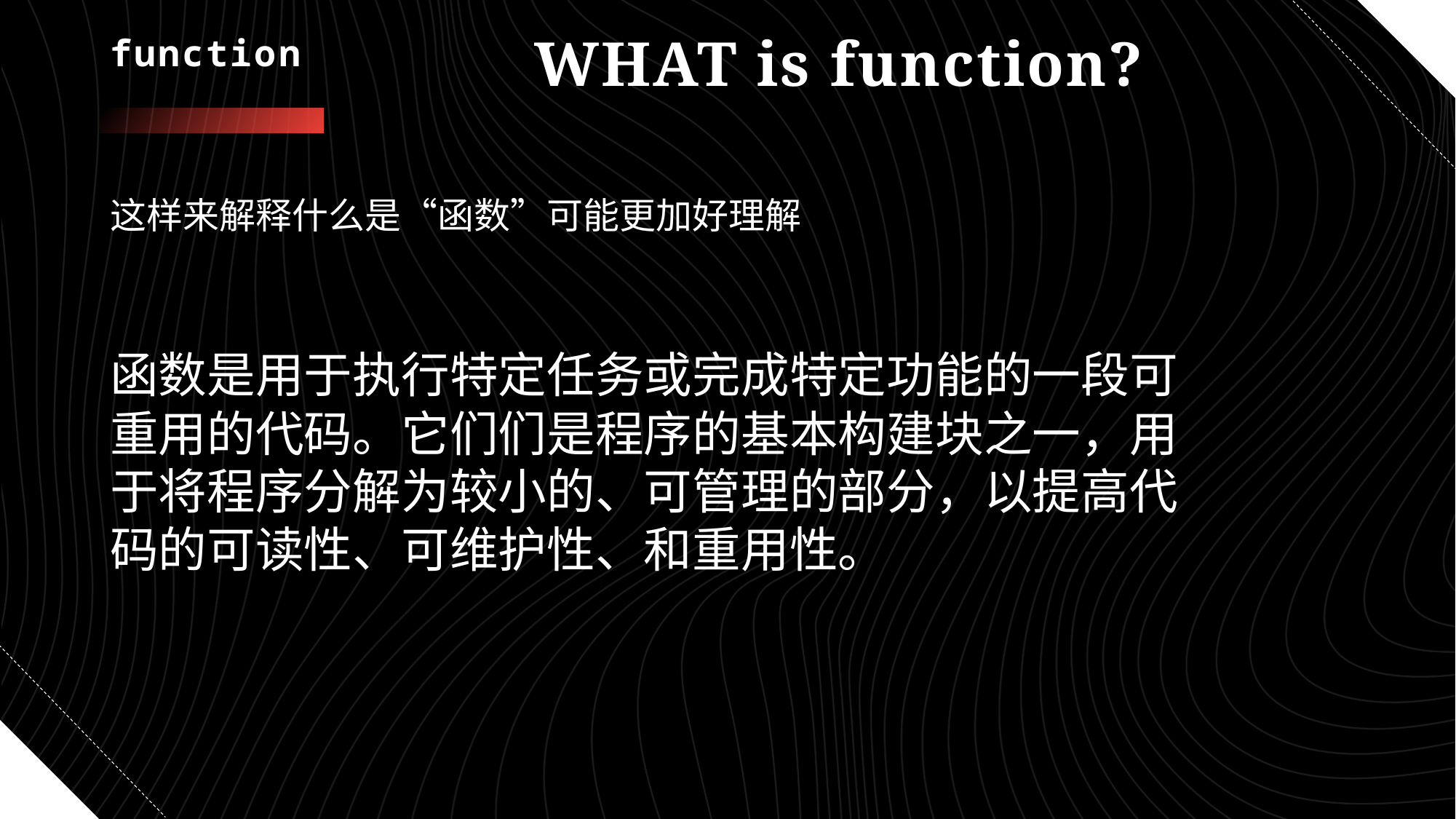

# function
WHAT is function?
这样来解释什么是“函数”可能更加好理解
函数是用于执行特定任务或完成特定功能的一段可重用的代码。它们们是程序的基本构建块之一，用于将程序分解为较小的、可管理的部分，以提高代码的可读性、可维护性、和重用性。